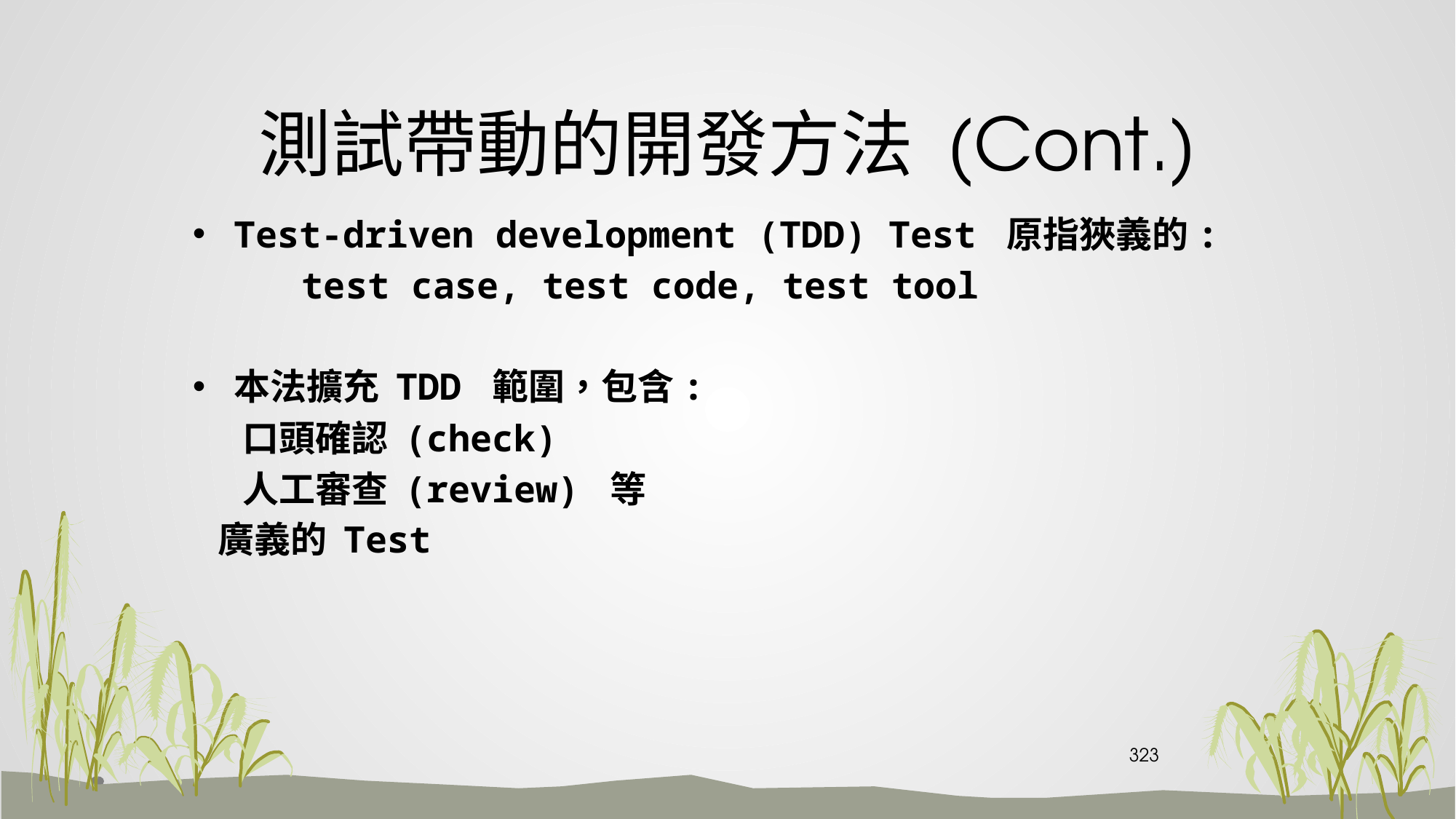

# 測試帶動的開發方法 (Cont.)
Test-driven development (TDD) Test 原指狹義的:
     test case, test code, test tool

本法擴充 TDD 範圍，包含:
     口頭確認 (check)
     人工審查 (review) 等
  廣義的 Test
323